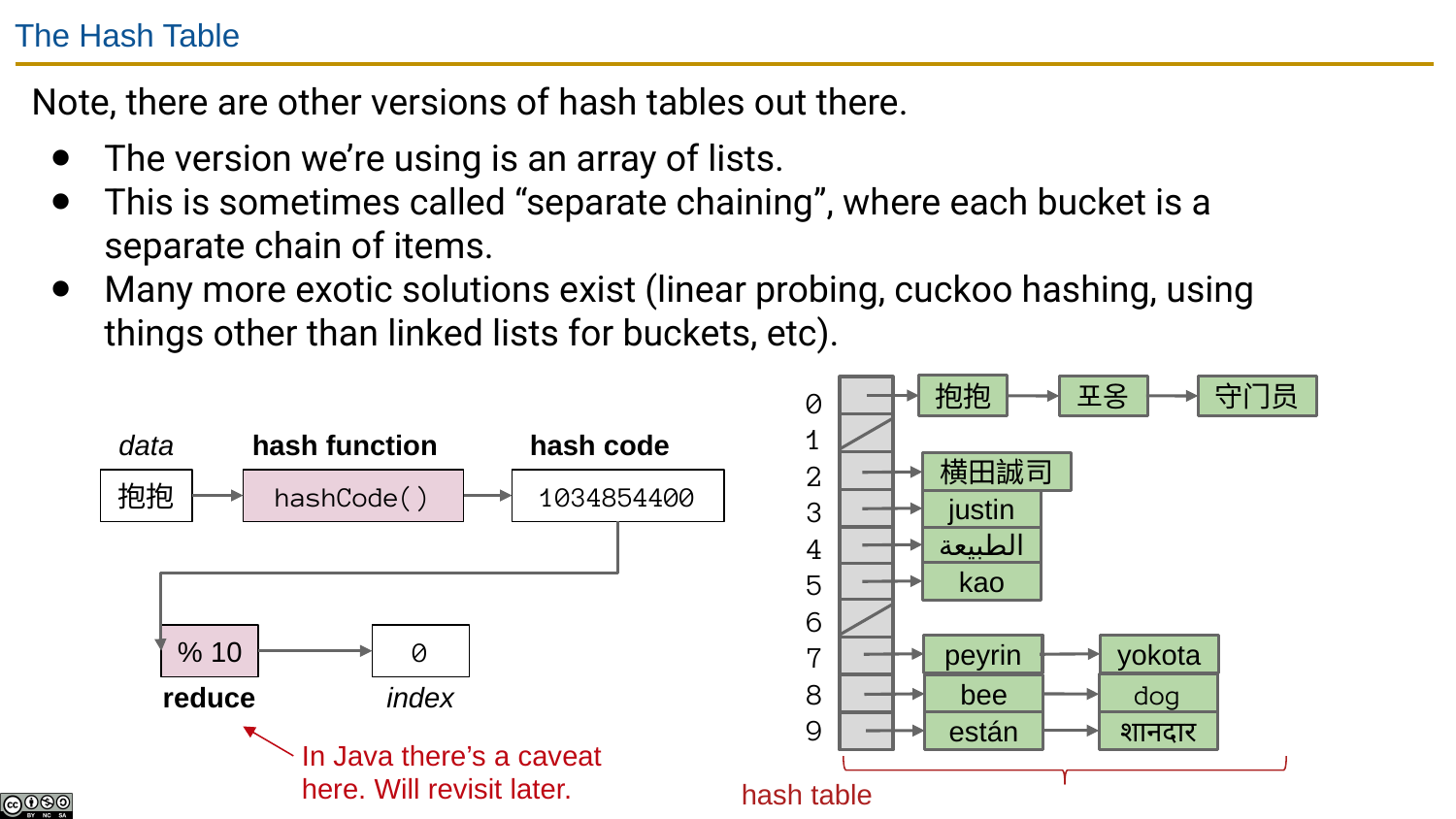

# The Hash Table
Note, there are other versions of hash tables out there.
The version we’re using is an array of lists.
This is sometimes called “separate chaining”, where each bucket is a separate chain of items.
Many more exotic solutions exist (linear probing, cuckoo hashing, using things other than linked lists for buckets, etc).
0
1
2
3
4
5
6
7
8
9
抱抱
포옹
守门员

data
hash function
hash code

横田誠司
抱抱
hashCode()
1034854400

justin

الطبيعة

kao

% 10
0
peyrin
yokota

reduce
index
dog
bee

están
शानदार

In Java there’s a caveat here. Will revisit later.
hash table